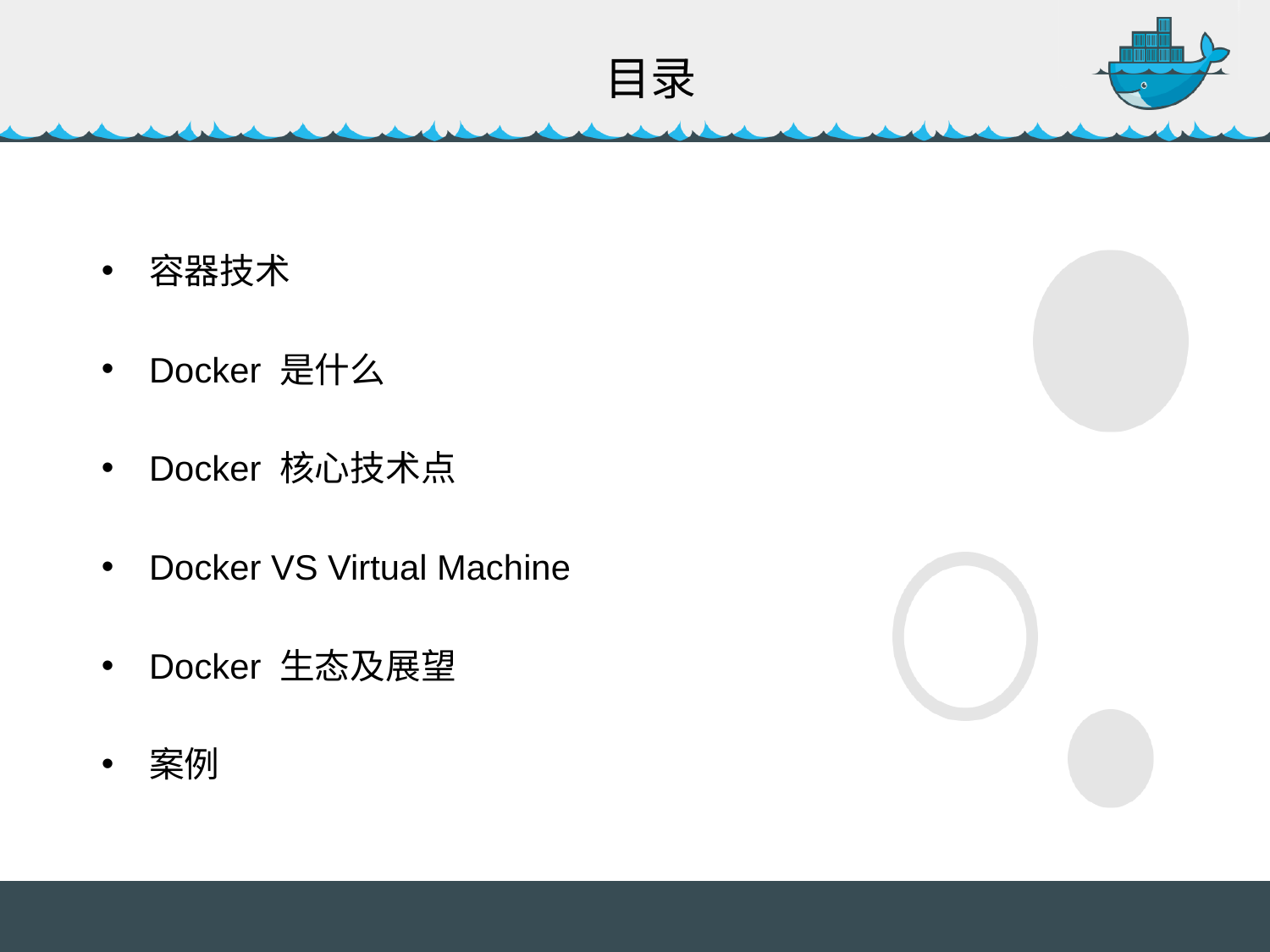

# 目录
容器技术

Docker 是什么

Docker 核心技术点

Docker VS Virtual Machine

Docker 生态及展望

案例